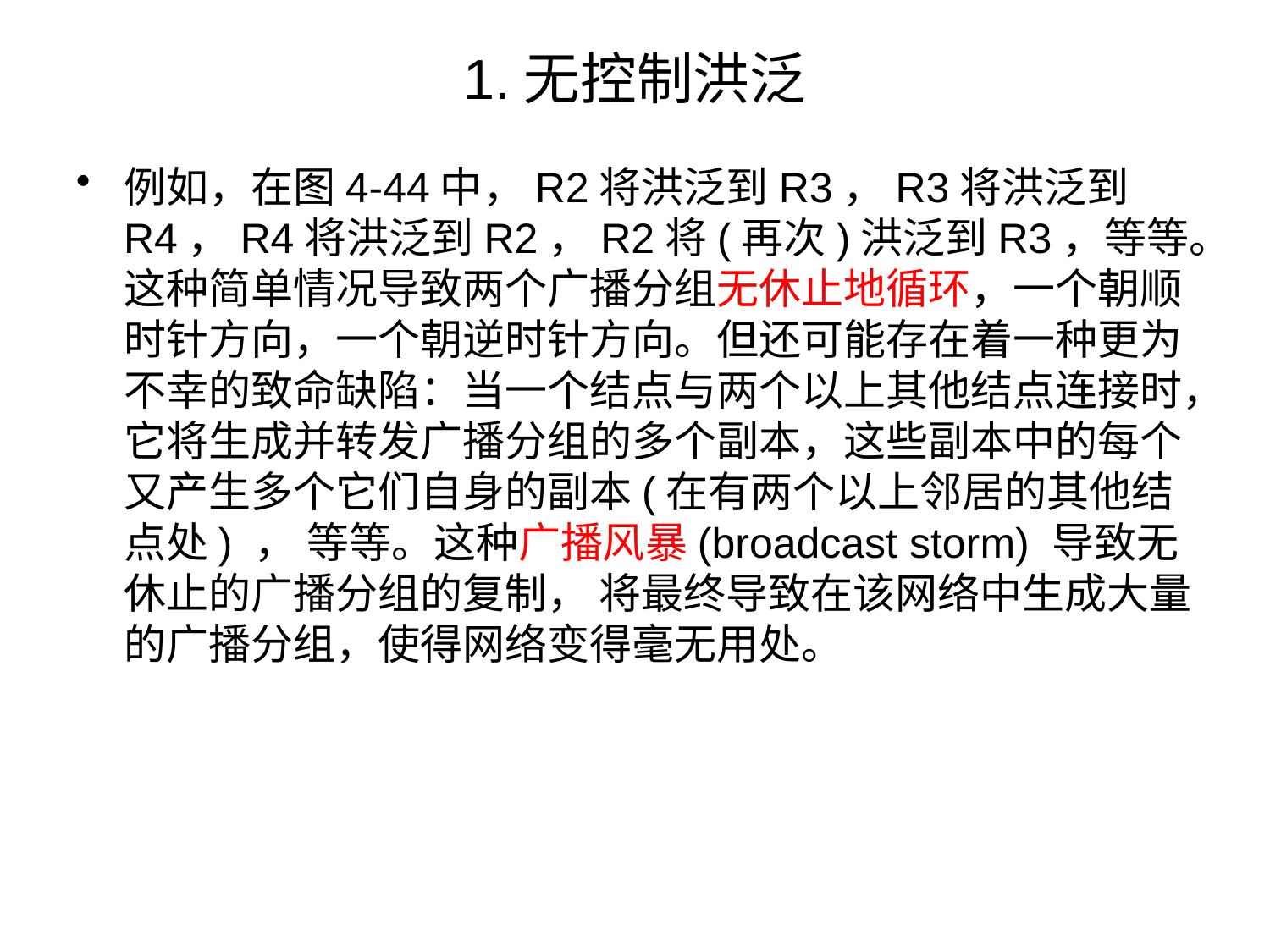

# 1.无控制洪泛
例如，在图4-44中，R2将洪泛到R3，R3将洪泛到R4，R4将洪泛到R2，R2将(再次)洪泛到R3，等等。这种简单情况导致两个广播分组无休止地循环，一个朝顺时针方向，一个朝逆时针方向。但还可能存在着一种更为不幸的致命缺陷：当一个结点与两个以上其他结点连接时，它将生成并转发广播分组的多个副本，这些副本中的每个又产生多个它们自身的副本(在有两个以上邻居的其他结点处) ， 等等。这种广播风暴(broadcast storm) 导致无休止的广播分组的复制， 将最终导致在该网络中生成大量的广播分组，使得网络变得毫无用处。